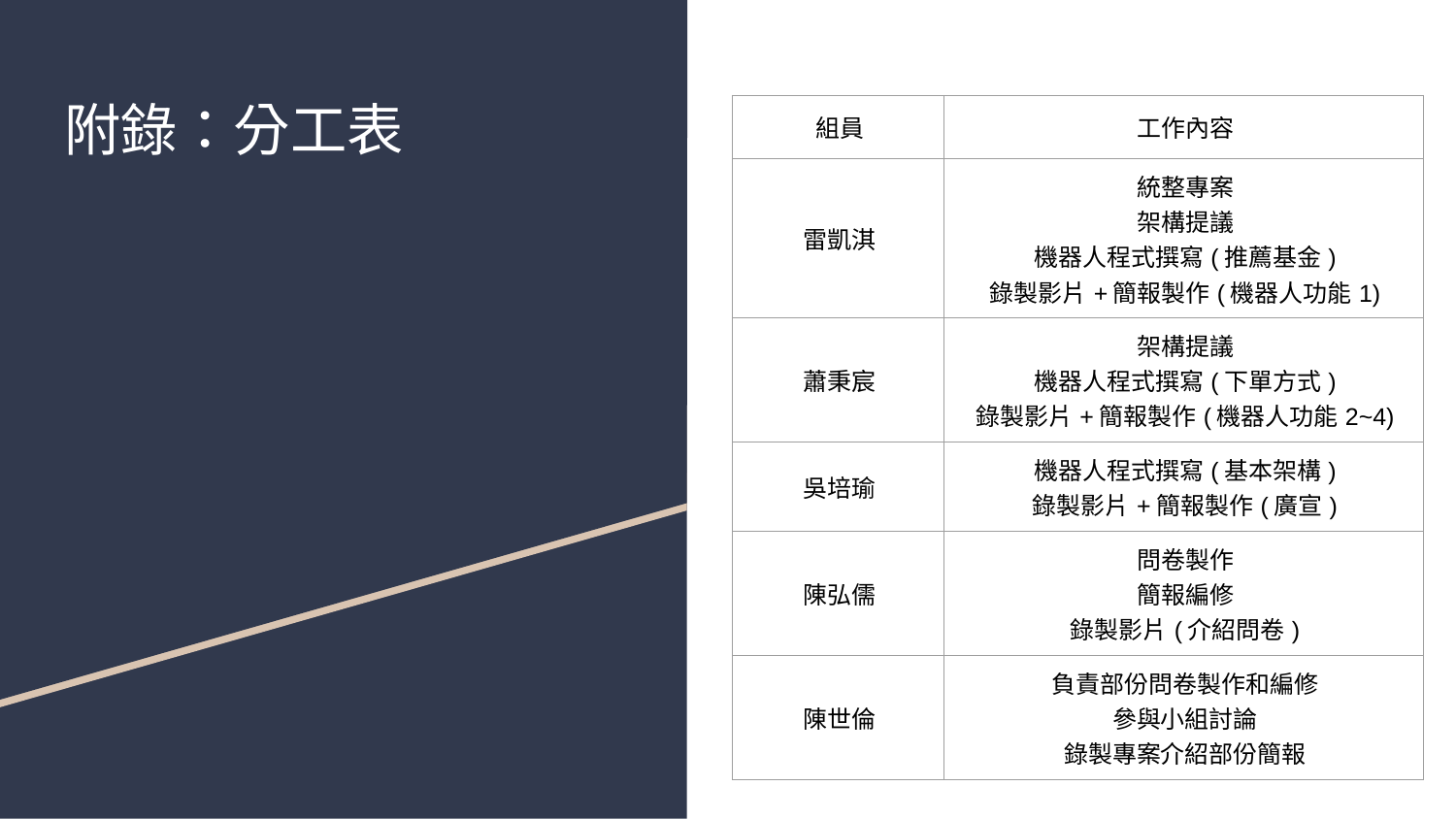

# 附錄：分工表
| 組員 | 工作內容 |
| --- | --- |
| 雷凱淇 | 統整專案 架構提議 機器人程式撰寫(推薦基金) 錄製影片+簡報製作(機器人功能1) |
| 蕭秉宸 | 架構提議 機器人程式撰寫(下單方式) 錄製影片+簡報製作(機器人功能2~4) |
| 吳培瑜 | 機器人程式撰寫(基本架構) 錄製影片+簡報製作(廣宣) |
| 陳弘儒 | 問卷製作 簡報編修 錄製影片(介紹問卷) |
| 陳世倫 | 負責部份問卷製作和編修 參與小組討論 錄製專案介紹部份簡報 |